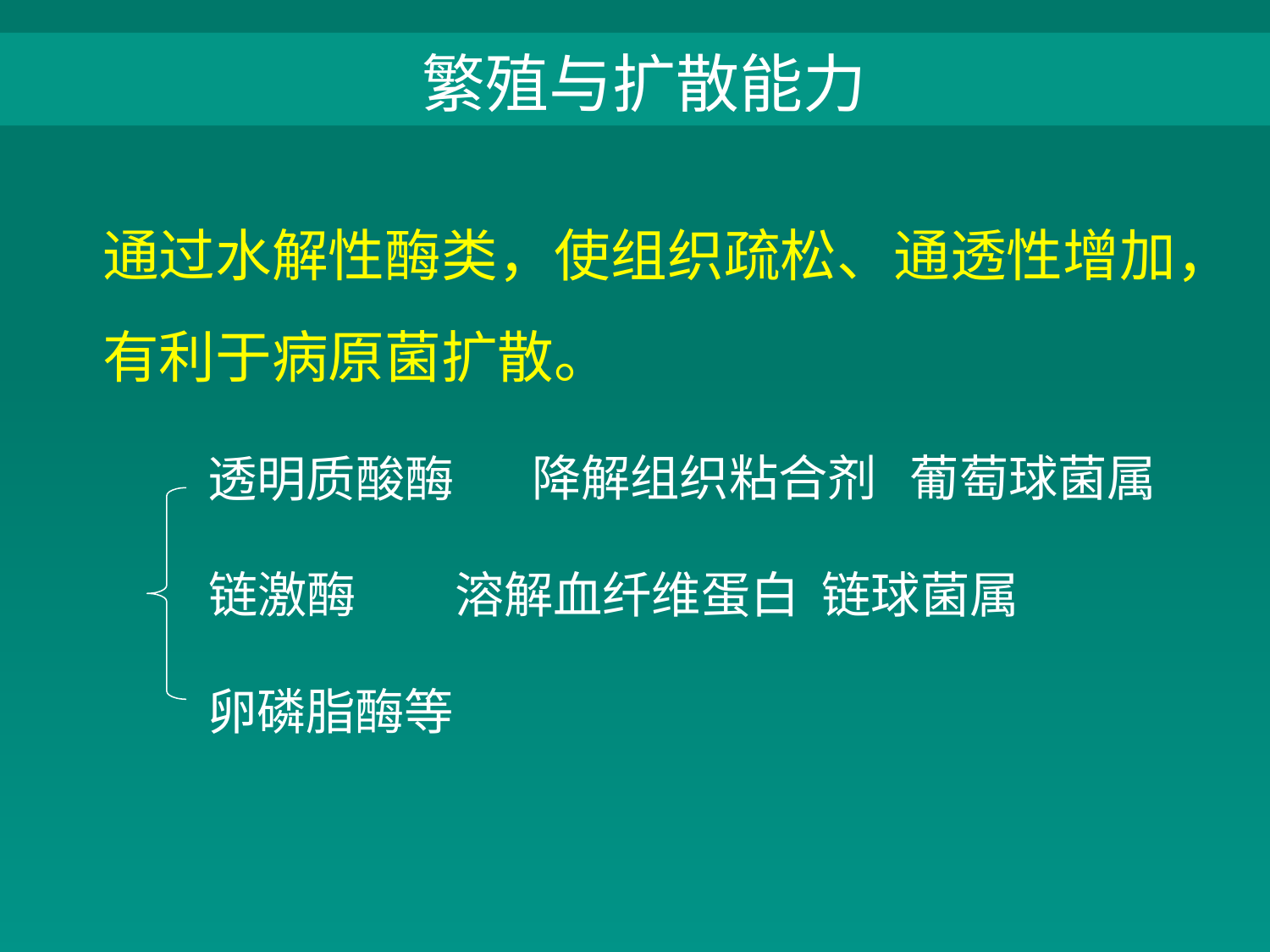

繁殖与扩散能力
通过水解性酶类，使组织疏松、通透性增加，
有利于病原菌扩散。
降解组织粘合剂   葡萄球菌属
透明质酸酶

溶解血纤维蛋白  链球菌属
链激酶
卵磷脂酶等